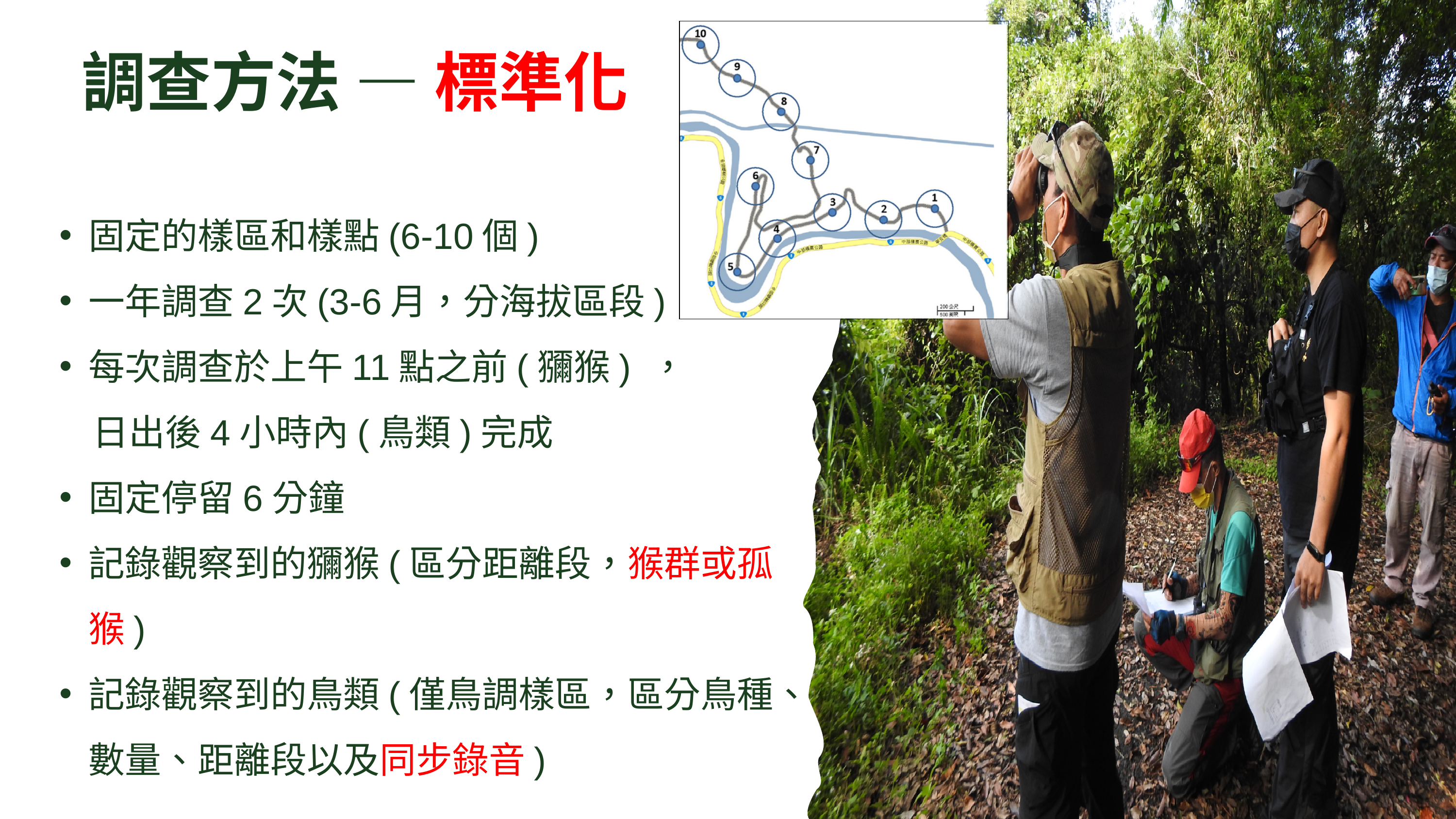

調查方法 — 標準化
固定的樣區和樣點(6-10個)
一年調查2次(3-6月，分海拔區段)
每次調查於上午11點之前(獼猴) ，
   日出後4小時內(鳥類)完成
固定停留6分鐘
記錄觀察到的獼猴(區分距離段，猴群或孤猴)
記錄觀察到的鳥類(僅鳥調樣區，區分鳥種、數量、距離段以及同步錄音)